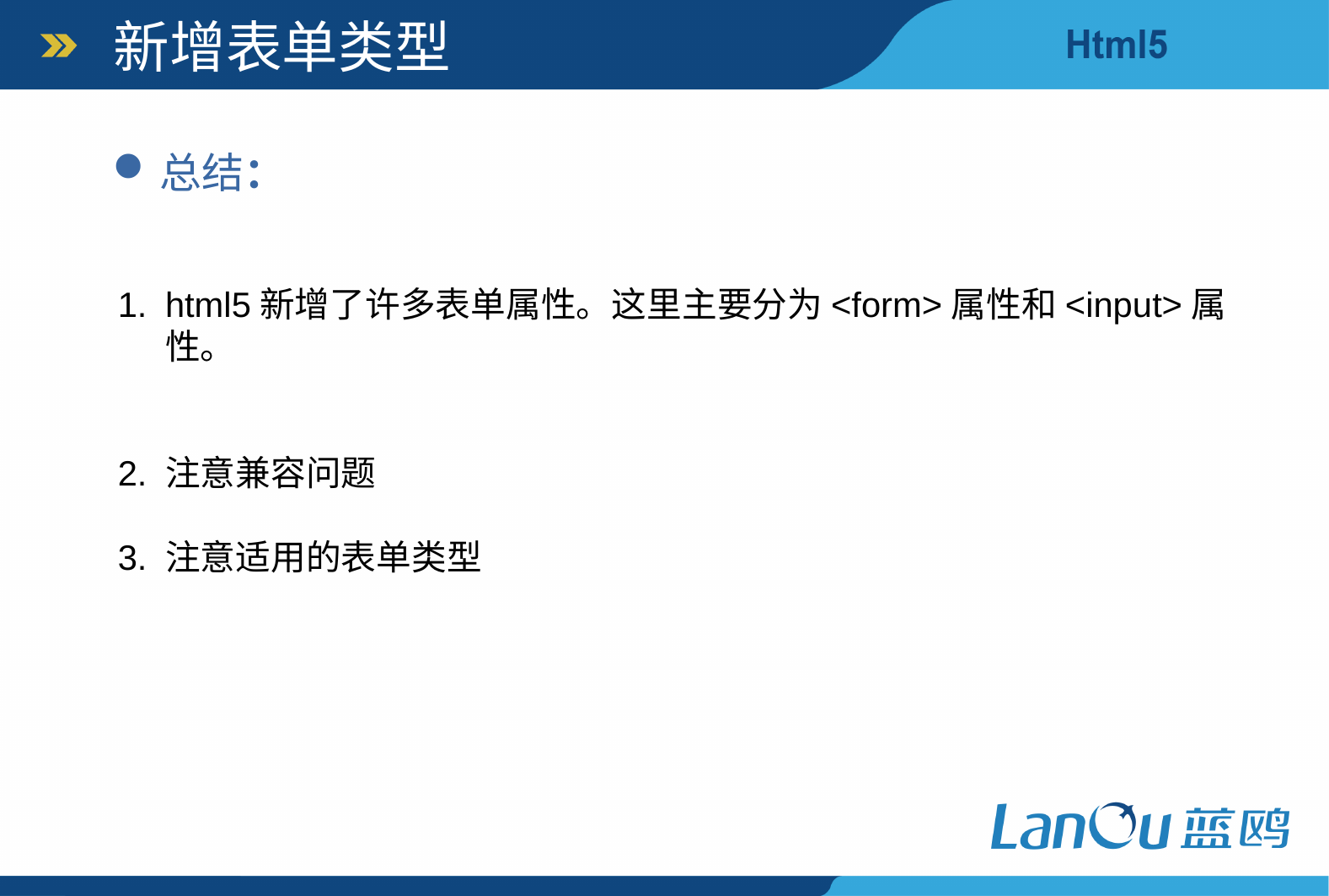

新增表单类型
总结：
html5新增了许多表单属性。这里主要分为<form>属性和<input>属性。

注意兼容问题

注意适用的表单类型